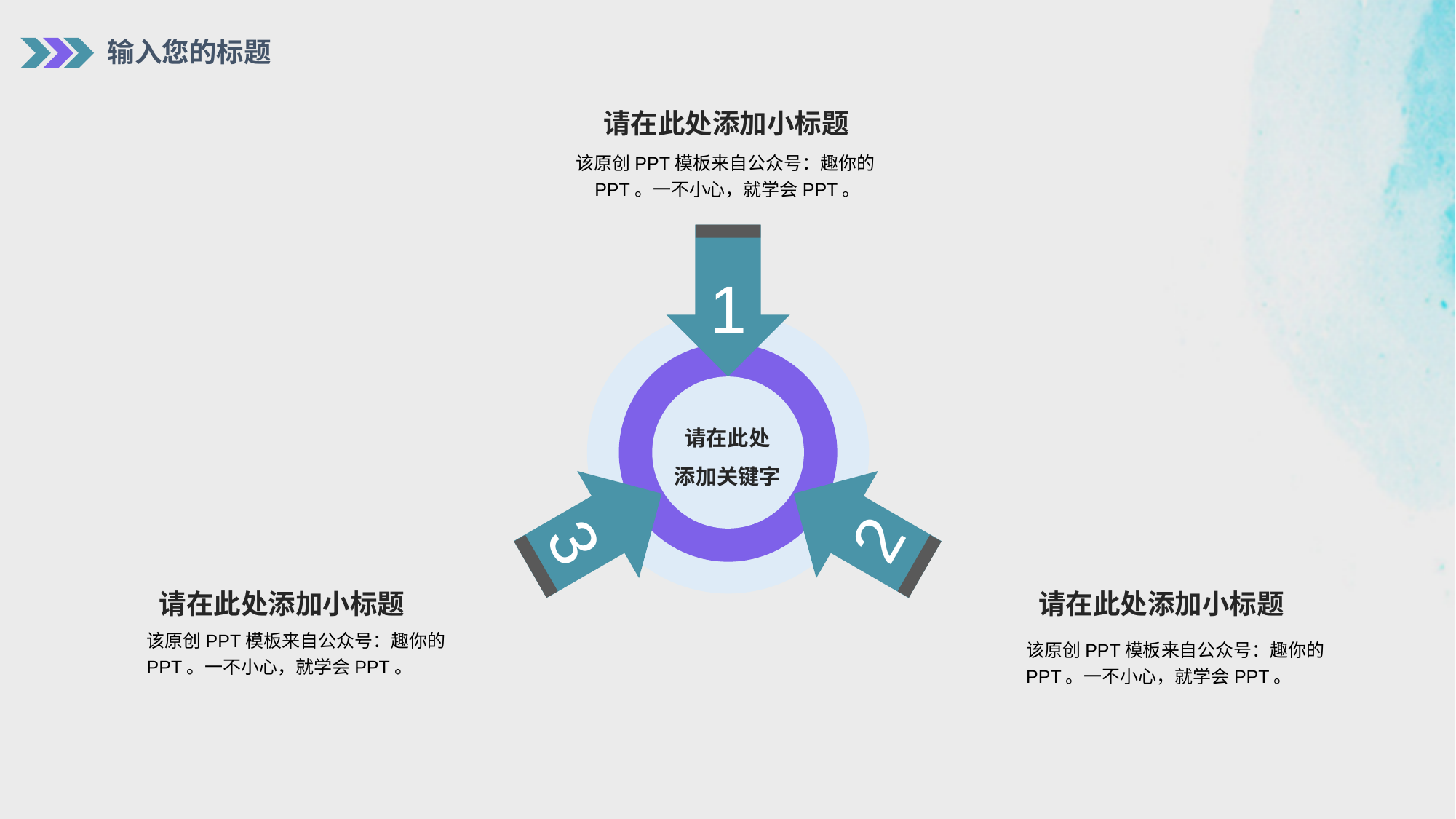

输入您的标题

请在此处添加小标题
该原创PPT模板来自公众号：趣你的PPT。一不小心，就学会PPT。

1

请在此处
添加关键字

2
3

请在此处添加小标题
请在此处添加小标题
该原创PPT模板来自公众号：趣你的PPT。一不小心，就学会PPT。
该原创PPT模板来自公众号：趣你的PPT。一不小心，就学会PPT。